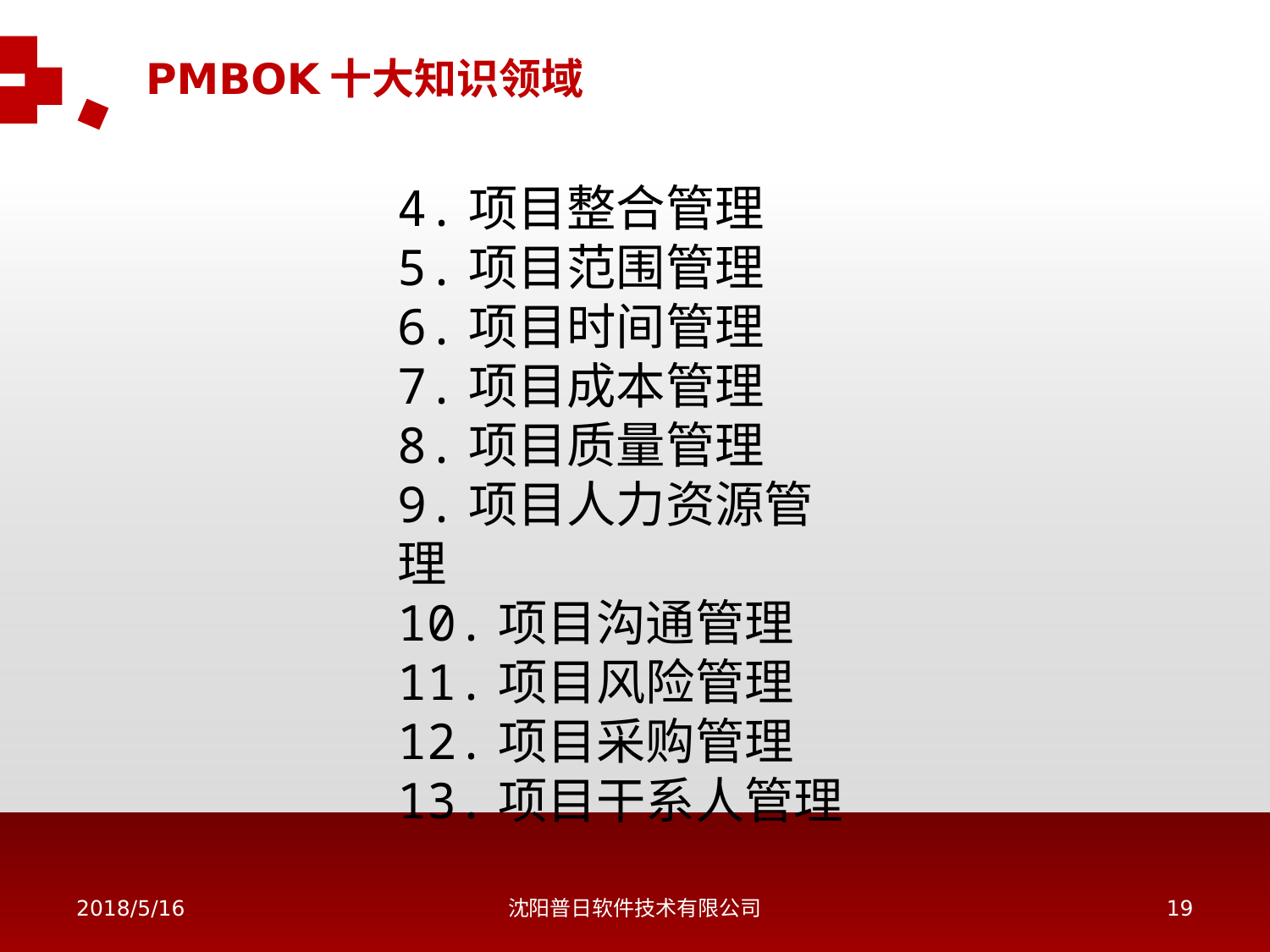

PMBOK十大知识领域
4.项目整合管理
5.项目范围管理
6.项目时间管理
7.项目成本管理
8.项目质量管理
9.项目人力资源管理
10.项目沟通管理
11.项目风险管理
12.项目采购管理
13.项目干系人管理
2018/5/16
沈阳普日软件技术有限公司
19